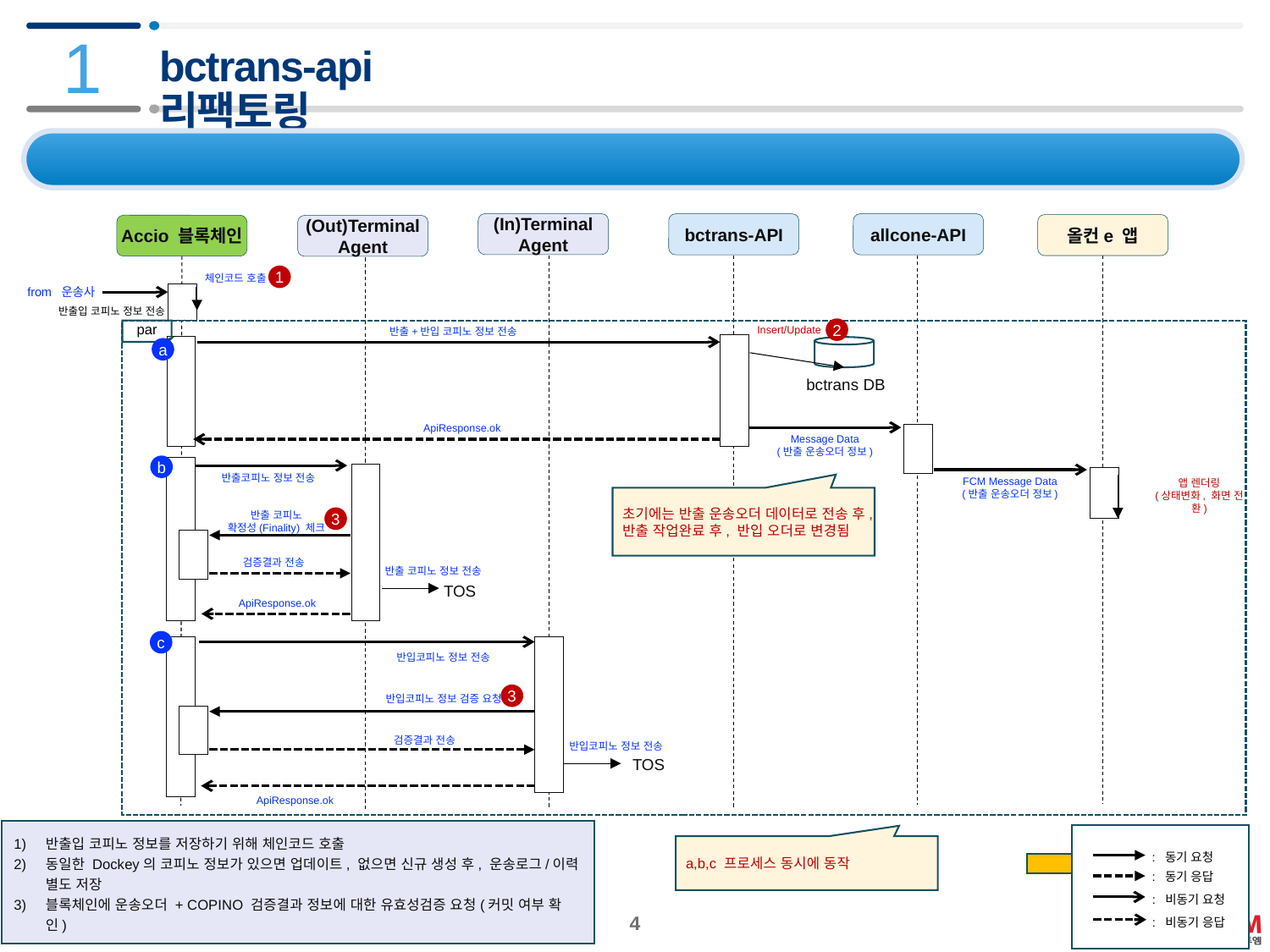

1
# bctrans-api 리팩토링
참고자료. 올컨e TSS 관련 데이터 흐름도( TSS 단건 – 반출입 코피노 생성 기준)
(In)Terminal Agent
bctrans-API
allcone-API
올컨e 앱
Accio 블록체인
(Out)Terminal Agent
1
체인코드 호출

from  운송사
반출입 코피노 정보 전송
2
par

Insert/Update
반출+반입 코피노 정보 전송

a
bctrans DB
ApiResponse.ok

Message Data
(반출 운송오더 정보)
b

반출코피노 정보 전송
FCM Message Data
(반출 운송오더 정보)
앱 렌더링
(상태변화, 화면 전환)
초기에는 반출 운송오더 데이터로 전송 후,
반출 작업완료 후, 반입 오더로 변경됨
3
반출 코피노
확정성(Finality) 체크

검증결과 전송
반출 코피노 정보 전송
TOS
ApiResponse.ok
c

반입코피노 정보 전송
3
반입코피노 정보 검증 요청

검증결과 전송
반입코피노 정보 전송
TOS
ApiResponse.ok
반출입 코피노 정보를 저장하기 위해 체인코드 호출
동일한 Dockey의 코피노 정보가 있으면 업데이트, 없으면 신규 생성 후, 운송로그/이력 별도 저장
블록체인에 운송오더 + COPINO 검증결과 정보에 대한 유효성검증 요청(커밋 여부 확인)

:  동기 요청
:  동기 응답
:  비동기 요청
:  비동기 응답
a,b,c 프로세스 동시에 동작
: VbsInvokeAlarmController

  4